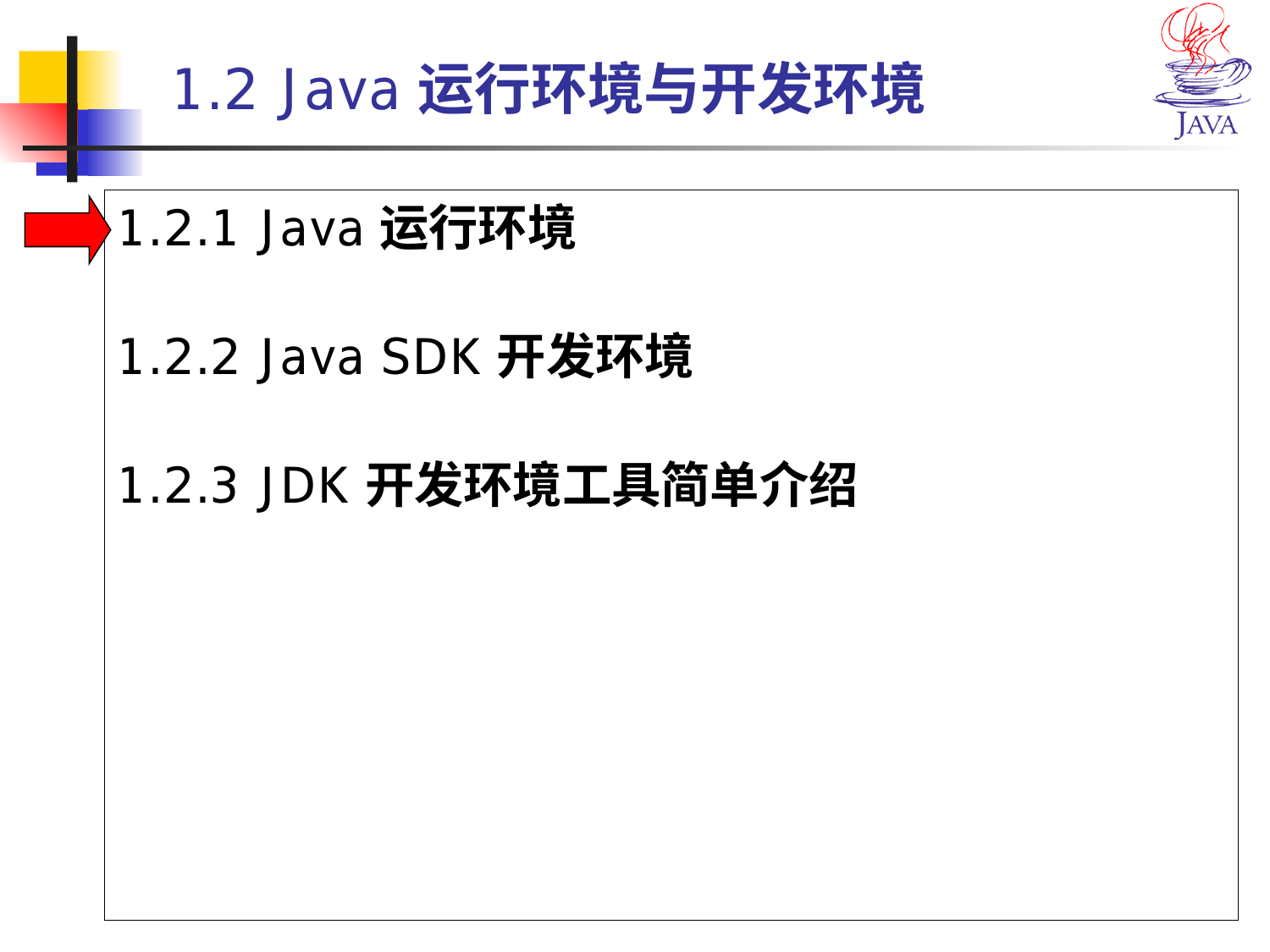

# 1.2 Java运行环境与开发环境
1.2.1 Java运行环境

1.2.2 Java SDK开发环境

1.2.3 JDK开发环境工具简单介绍